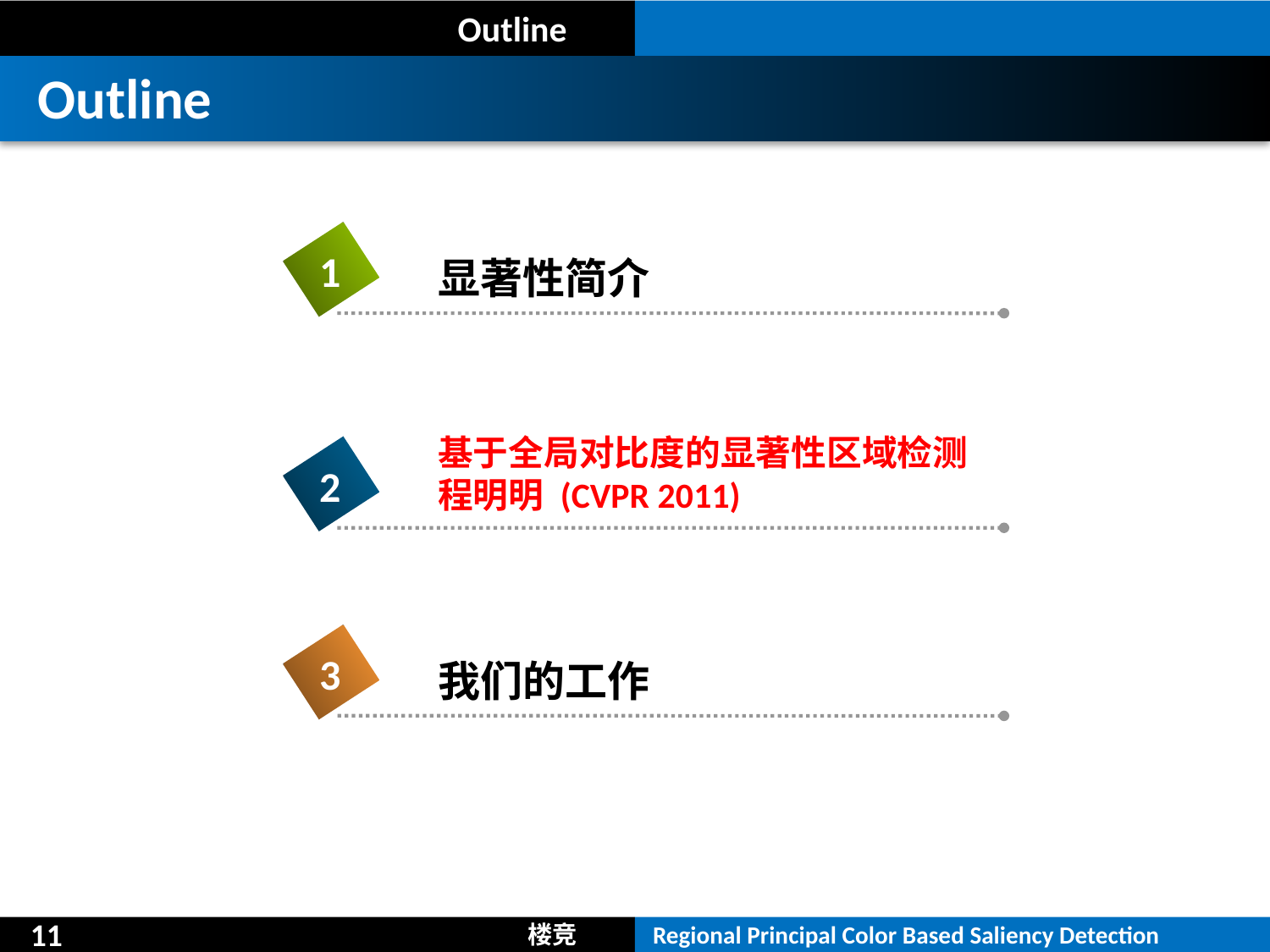

Outline
Outline

1
显著性简介

基于全局对比度的显著性区域检测
程明明 (CVPR 2011)

2

3
我们的工作